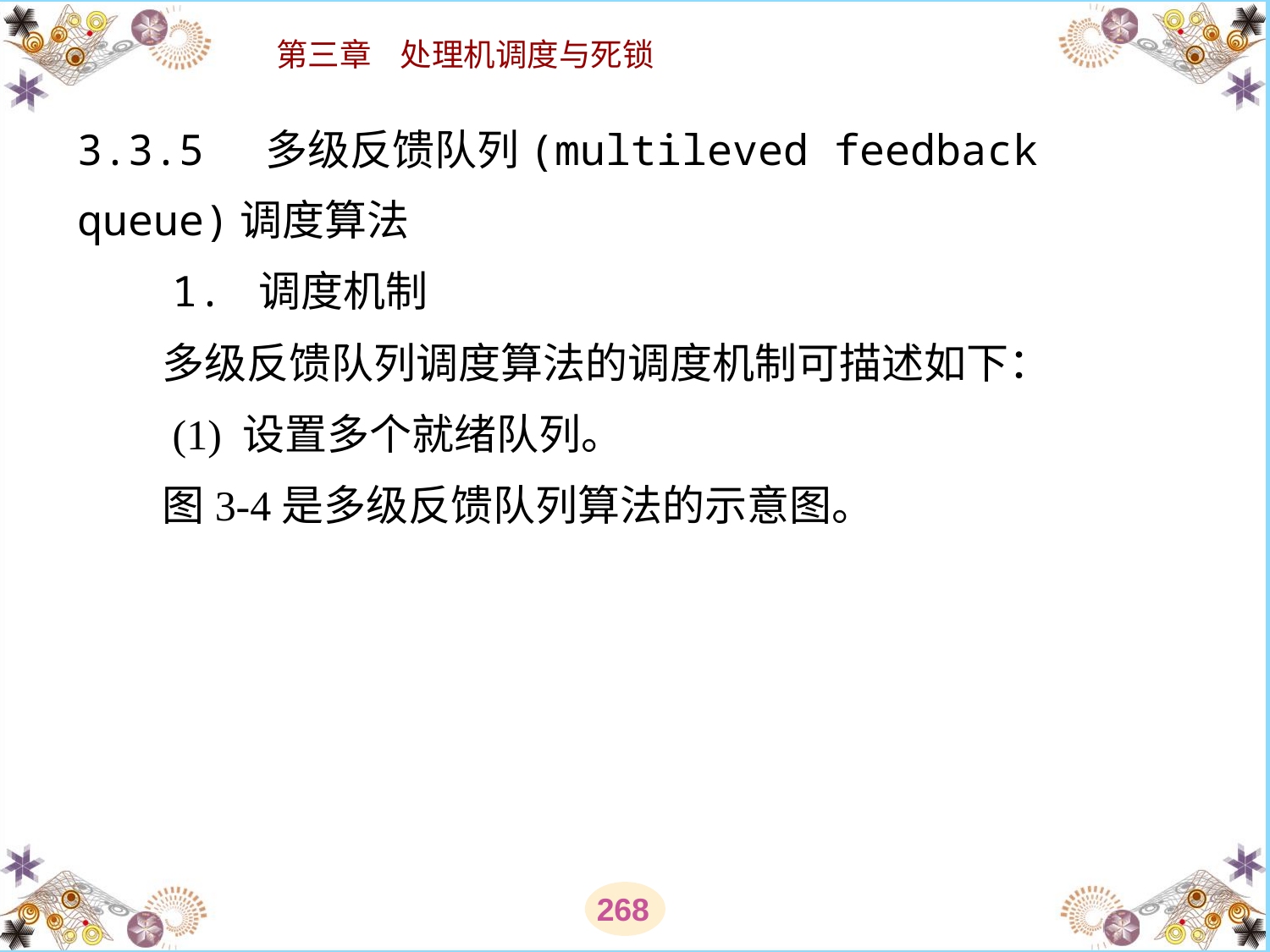

# 3.3.5  多级反馈队列(multileved feedback queue)调度算法 　　1. 调度机制 　　多级反馈队列调度算法的调度机制可描述如下： 　　(1) 设置多个就绪队列。 　　图3-4是多级反馈队列算法的示意图。